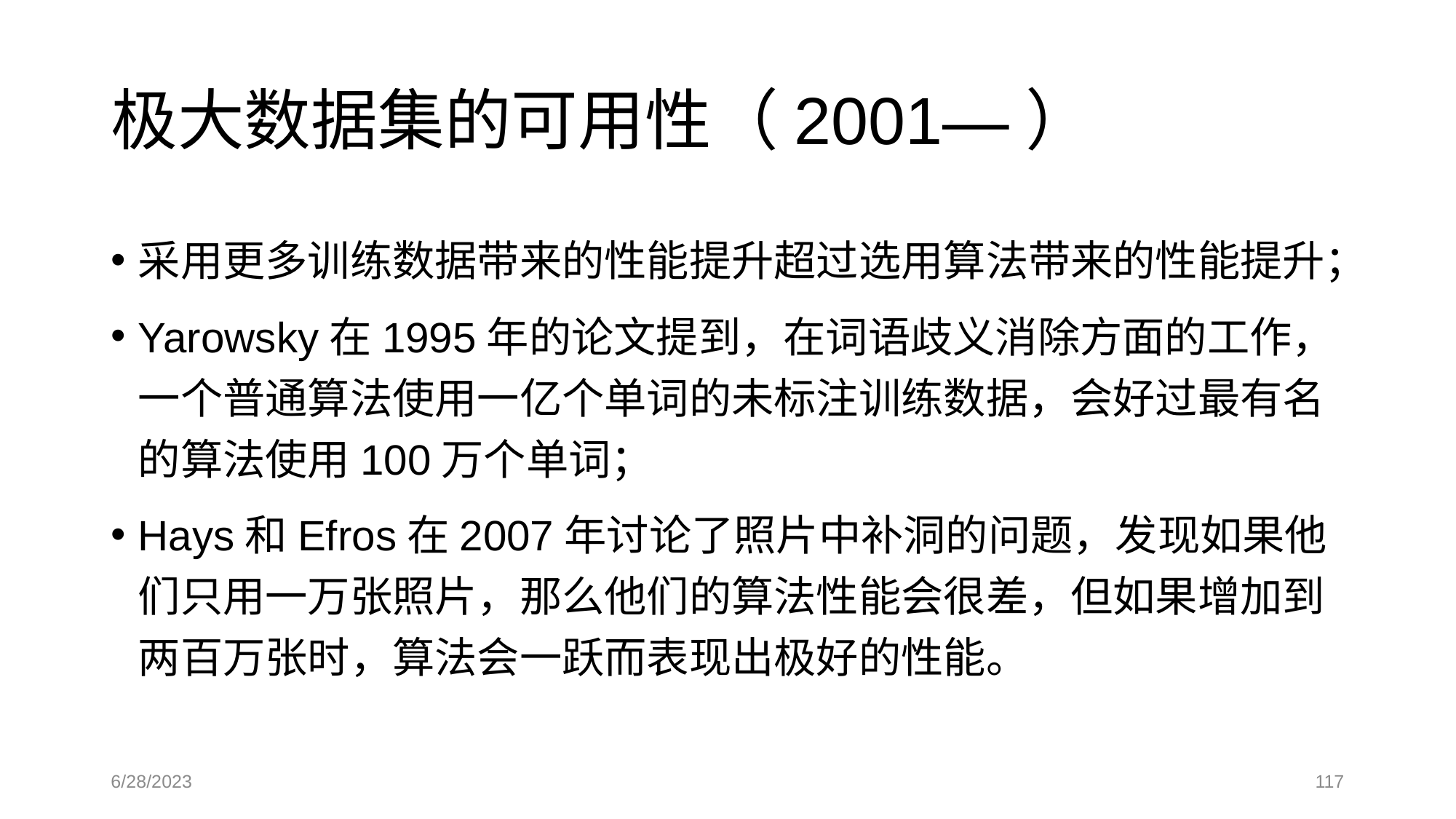

# 极大数据集的可用性（2001—）
采用更多训练数据带来的性能提升超过选用算法带来的性能提升；
Yarowsky在1995年的论文提到，在词语歧义消除方面的工作，一个普通算法使用一亿个单词的未标注训练数据，会好过最有名的算法使用100万个单词；
Hays和Efros在2007年讨论了照片中补洞的问题，发现如果他们只用一万张照片，那么他们的算法性能会很差，但如果增加到两百万张时，算法会一跃而表现出极好的性能。
6/28/2023
117